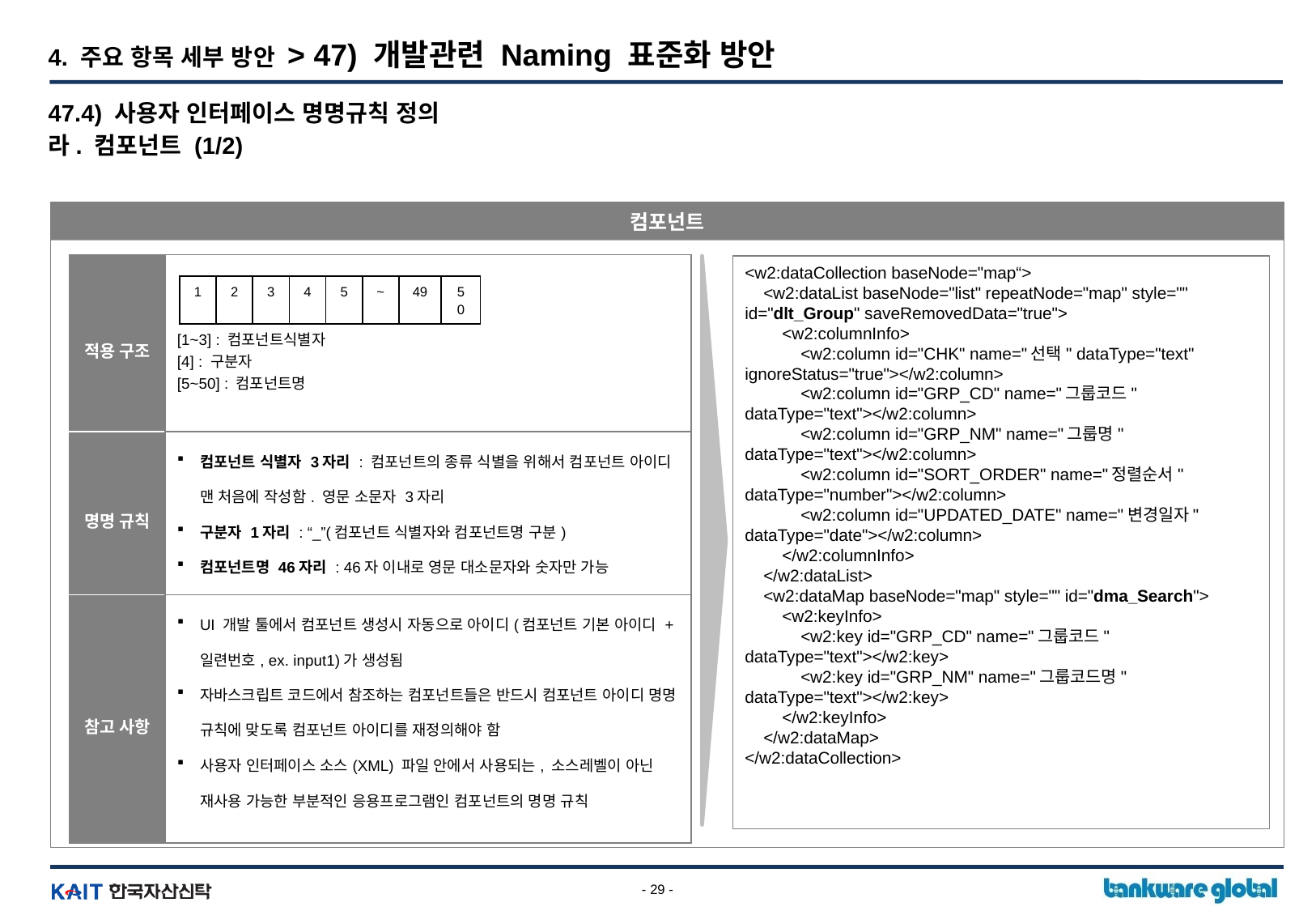

4. 주요 항목 세부 방안 > 47) 개발관련 Naming 표준화 방안
47.4) 사용자 인터페이스 명명규칙 정의
라. 컴포넌트 (1/2)

컴포넌트
| 적용 구조 | [1~3] : 컴포넌트식별자 [4] : 구분자 [5~50] : 컴포넌트명 |
| --- | --- |
| 명명 규칙 | 컴포넌트 식별자 3자리 : 컴포넌트의 종류 식별을 위해서 컴포넌트 아이디 맨 처음에 작성함. 영문 소문자 3자리 구분자 1자리 : “\_”(컴포넌트 식별자와 컴포넌트명 구분) 컴포넌트명 46자리 : 46자 이내로 영문 대소문자와 숫자만 가능 |
| 참고 사항 | UI 개발 툴에서 컴포넌트 생성시 자동으로 아이디(컴포넌트 기본 아이디 + 일련번호, ex. input1)가 생성됨 자바스크립트 코드에서 참조하는 컴포넌트들은 반드시 컴포넌트 아이디 명명 규칙에 맞도록 컴포넌트 아이디를 재정의해야 함 사용자 인터페이스 소스(XML) 파일 안에서 사용되는, 소스레벨이 아닌 재사용 가능한 부분적인 응용프로그램인 컴포넌트의 명명 규칙 |
<w2:dataCollection baseNode="map“>
    <w2:dataList baseNode="list" repeatNode="map" style="" id="dlt_Group" saveRemovedData="true">
        <w2:columnInfo>
            <w2:column id="CHK" name="선택" dataType="text" ignoreStatus="true"></w2:column>
            <w2:column id="GRP_CD" name="그룹코드" dataType="text"></w2:column>
            <w2:column id="GRP_NM" name="그룹명" dataType="text"></w2:column>
            <w2:column id="SORT_ORDER" name="정렬순서" dataType="number"></w2:column>
            <w2:column id="UPDATED_DATE" name="변경일자" dataType="date"></w2:column>
        </w2:columnInfo>
    </w2:dataList>
    <w2:dataMap baseNode="map" style="" id="dma_Search">
        <w2:keyInfo>
            <w2:key id="GRP_CD" name="그룹코드" dataType="text"></w2:key>
            <w2:key id="GRP_NM" name="그룹코드명" dataType="text"></w2:key>
        </w2:keyInfo>
    </w2:dataMap>
</w2:dataCollection>
| 1 | 2 | 3 | 4 | 5 | ~ | 49 | 50 |
| --- | --- | --- | --- | --- | --- | --- | --- |